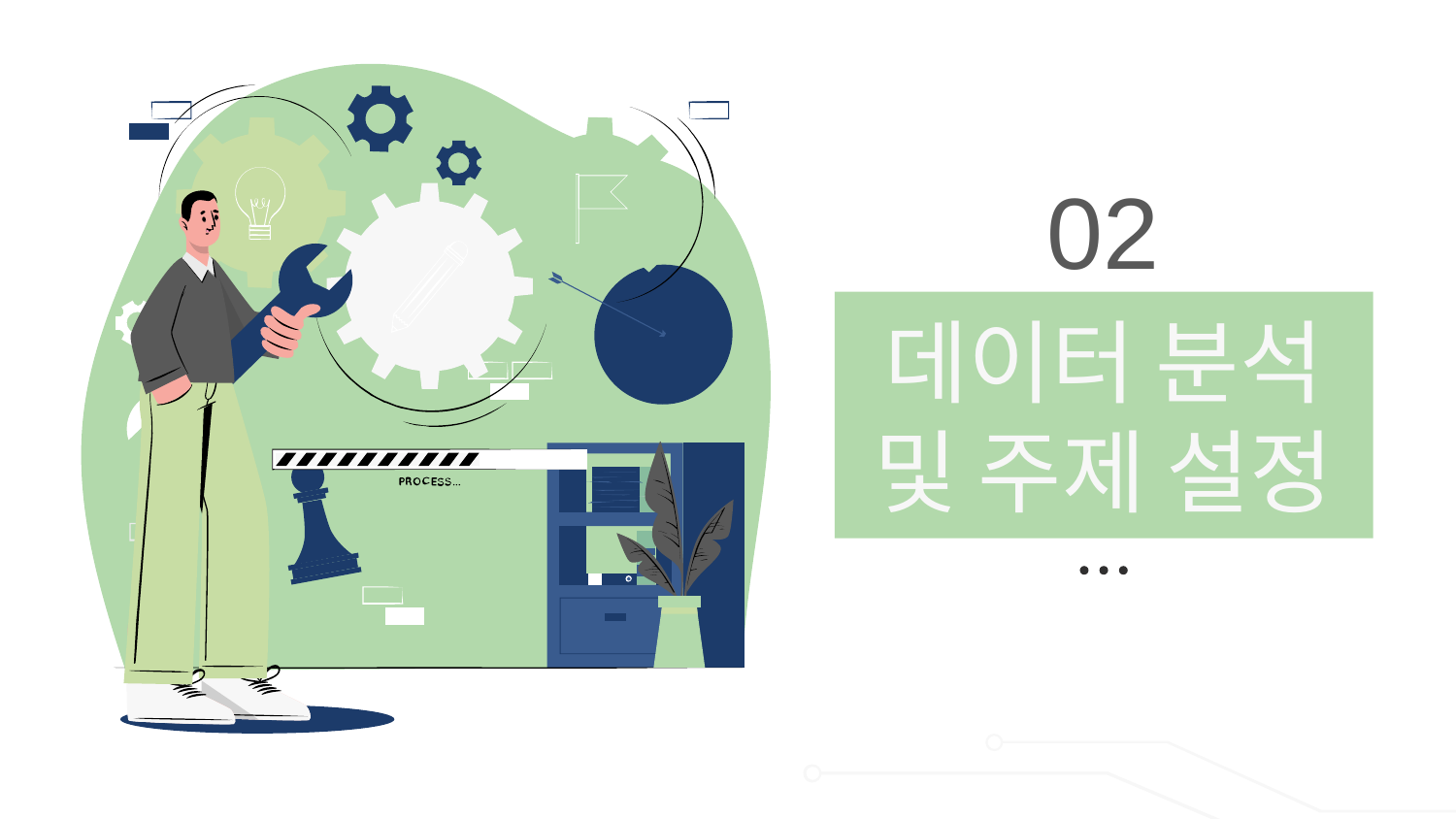

02
# 데이터 분석 및 주제 설정